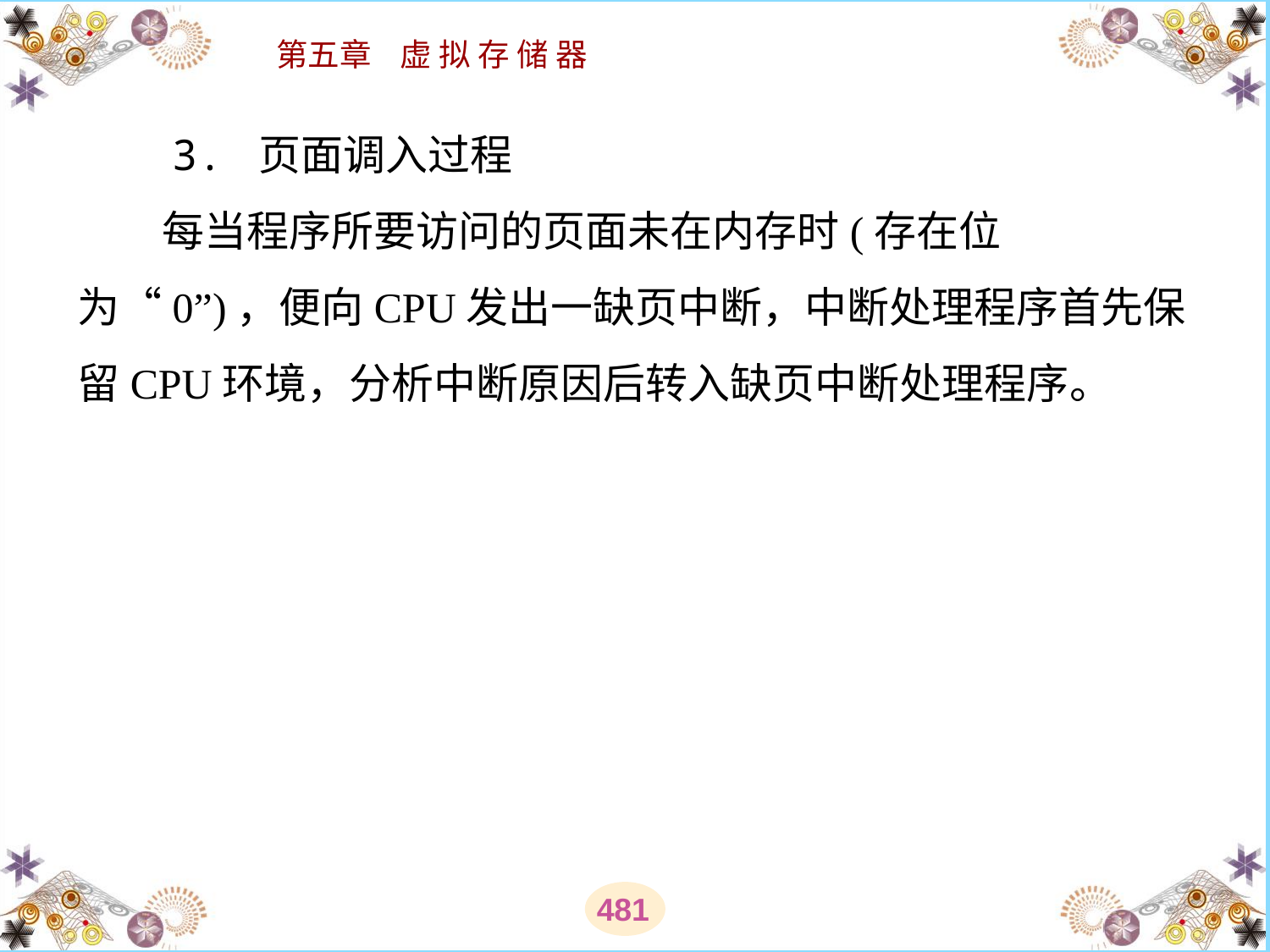

# 3. 页面调入过程 　　每当程序所要访问的页面未在内存时(存在位为“0”)，便向CPU发出一缺页中断，中断处理程序首先保留CPU环境，分析中断原因后转入缺页中断处理程序。